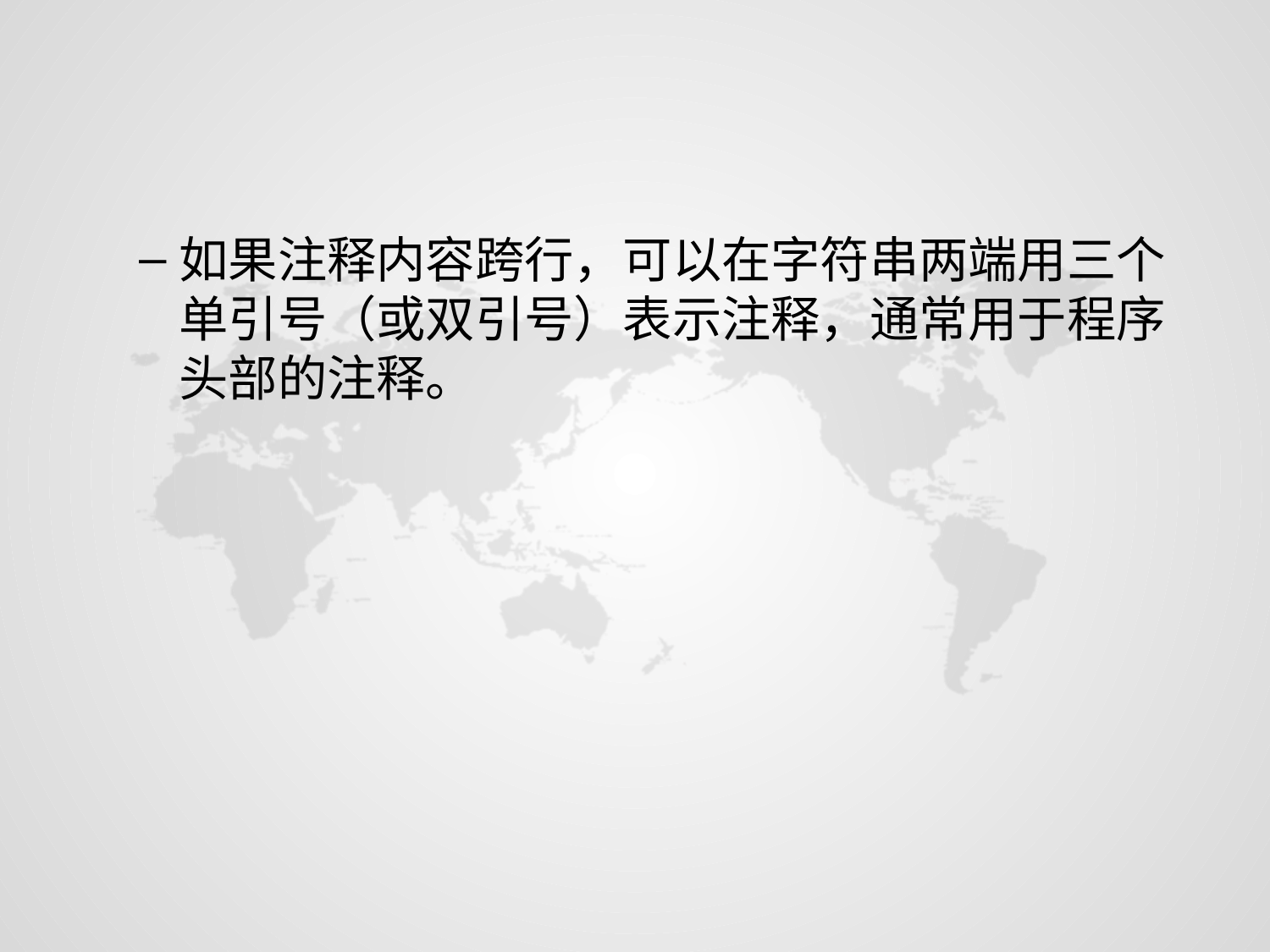

#
如果注释内容跨行，可以在字符串两端用三个单引号（或双引号）表示注释，通常用于程序头部的注释。